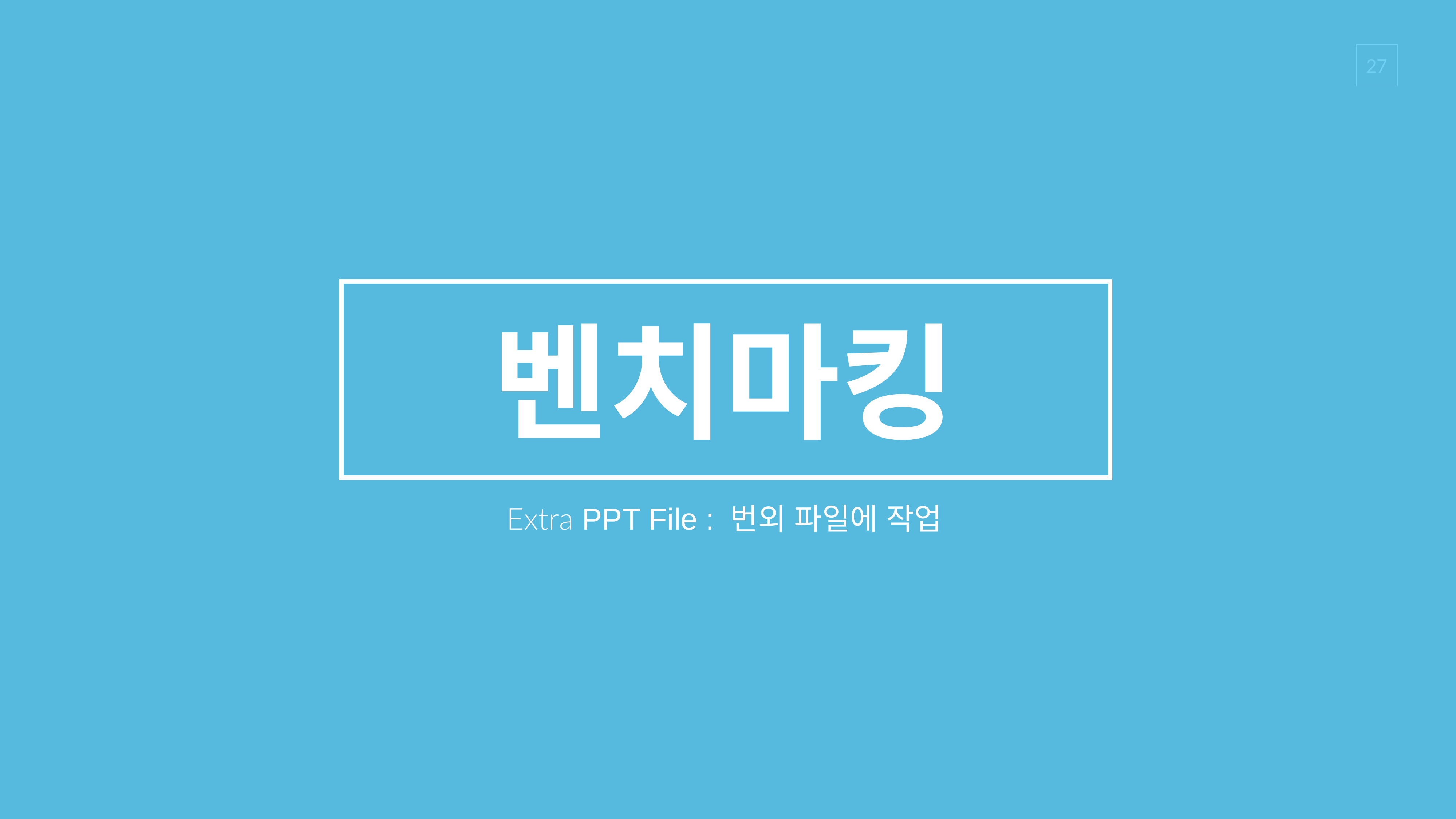

벤치마킹
Extra PPT File : 번외 파일에 작업